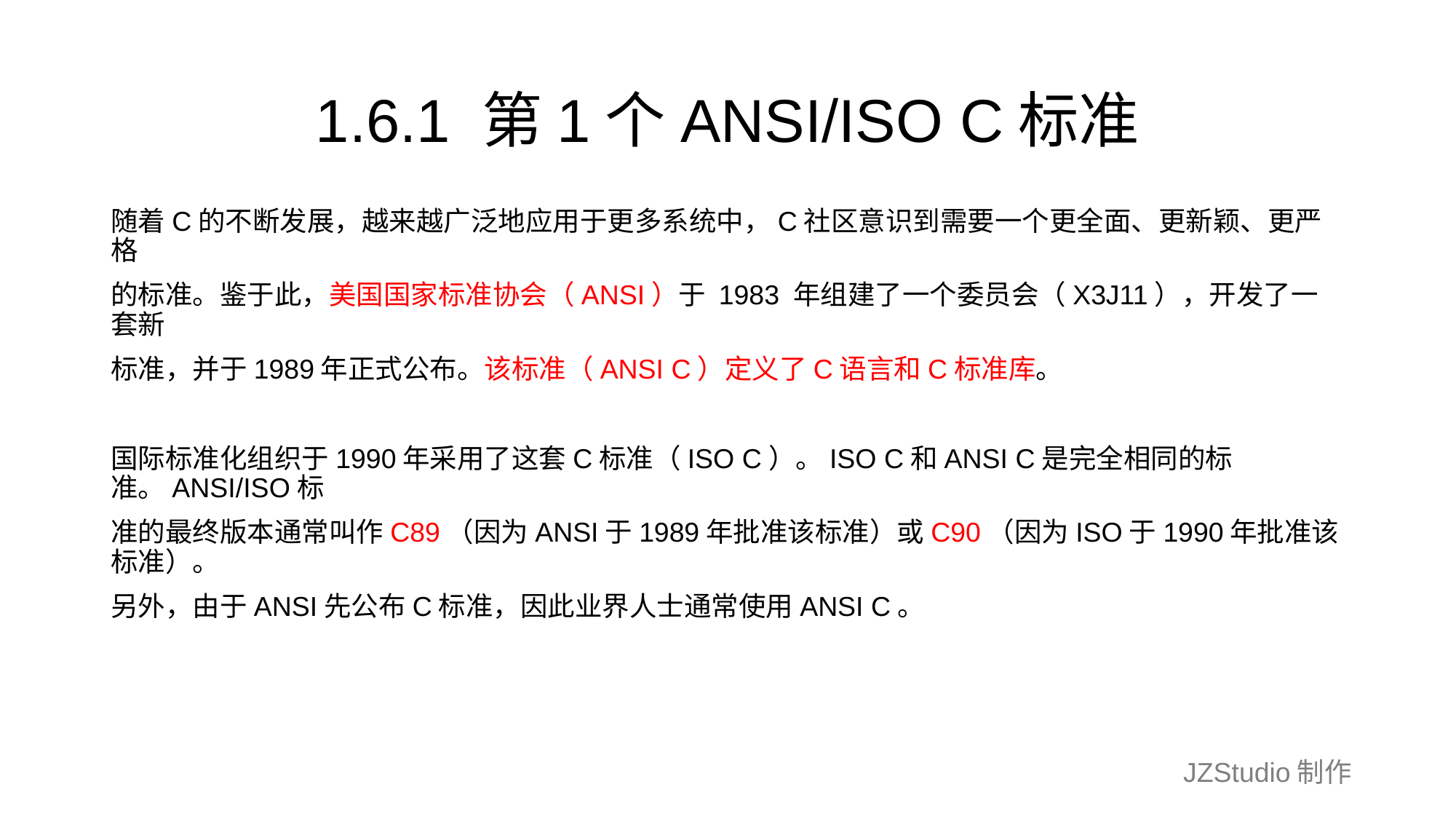

# 1.6.1 第1个ANSI/ISO C标准
随着C的不断发展，越来越广泛地应用于更多系统中，C社区意识到需要一个更全面、更新颖、更严格
的标准。鉴于此，美国国家标准协会（ANSI）于 1983 年组建了一个委员会（X3J11），开发了一套新
标准，并于1989年正式公布。该标准（ANSI C）定义了C语言和C标准库。

国际标准化组织于1990年采用了这套C标准（ISO C）。ISO C和ANSI C是完全相同的标准。ANSI/ISO标
准的最终版本通常叫作C89（因为ANSI于1989年批准该标准）或C90（因为ISO于1990年批准该标准）。
另外，由于ANSI先公布C标准，因此业界人士通常使用ANSI C。